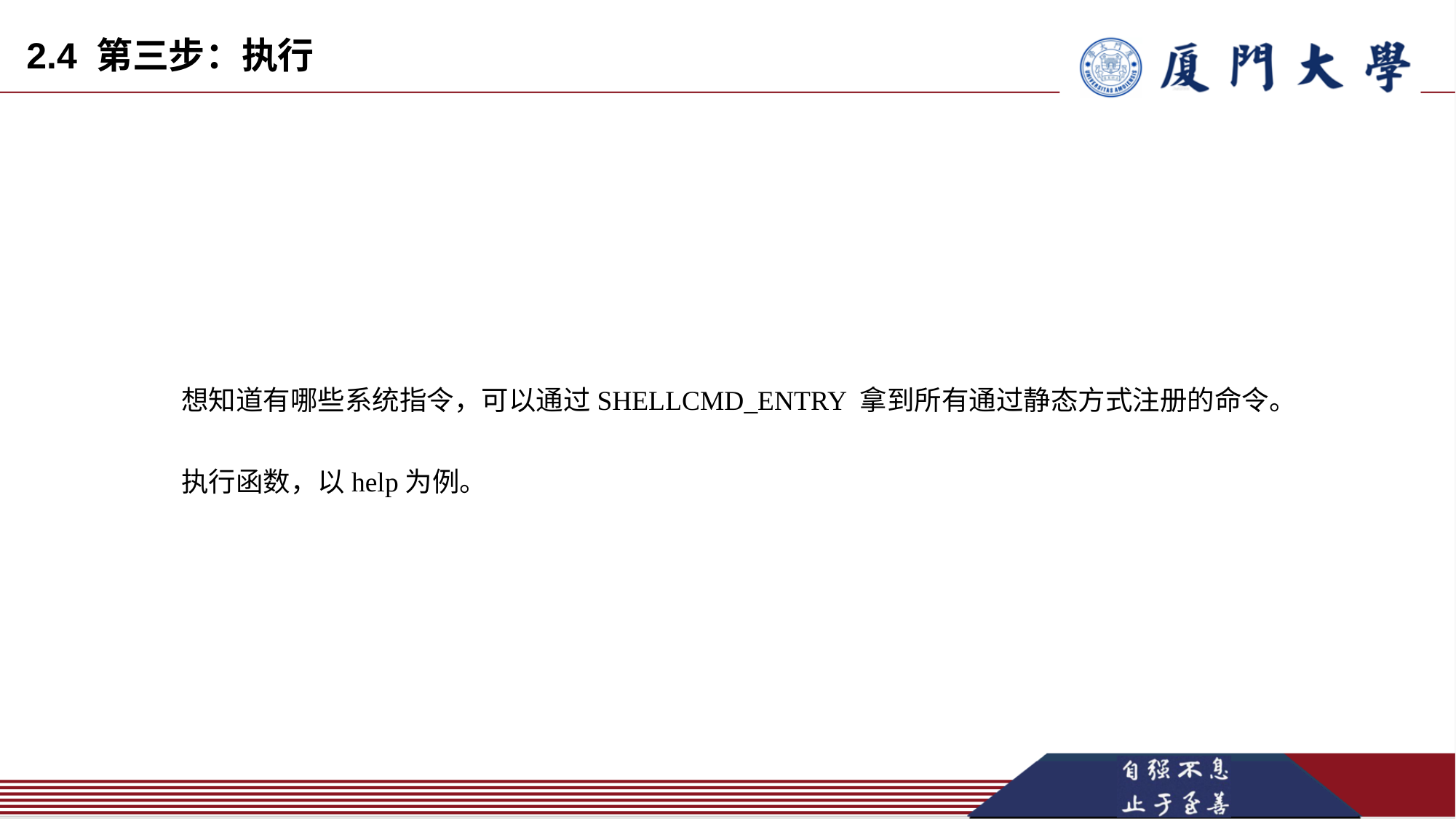

2.4 第三步：执行
想知道有哪些系统指令，可以通过SHELLCMD_ENTRY 拿到所有通过静态方式注册的命令。
执行函数，以help为例。